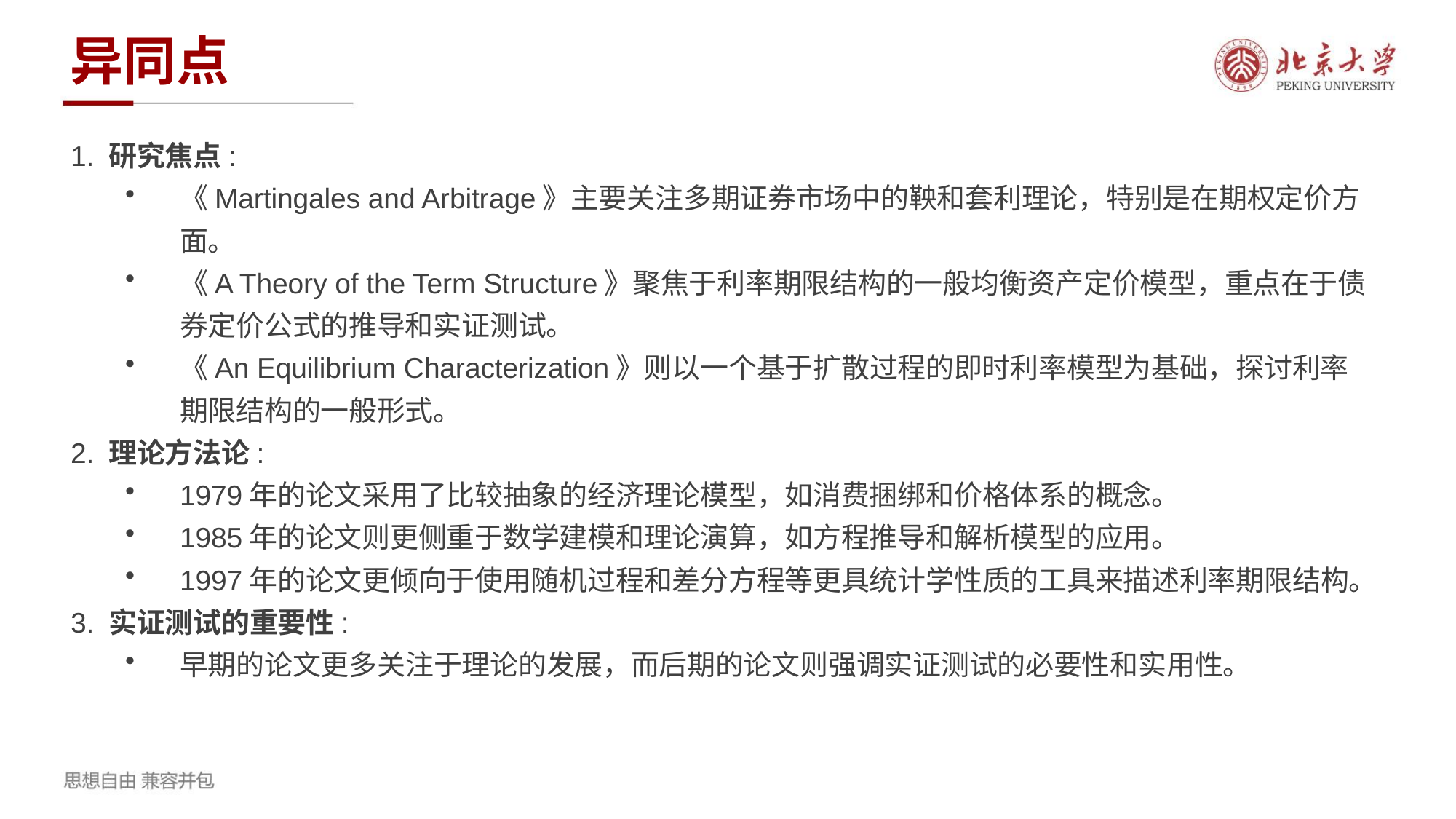

异同点
1. 研究焦点:
《Martingales and Arbitrage》主要关注多期证券市场中的鞅和套利理论，特别是在期权定价方面。
《A Theory of the Term Structure》聚焦于利率期限结构的一般均衡资产定价模型，重点在于债券定价公式的推导和实证测试。
《An Equilibrium Characterization》则以一个基于扩散过程的即时利率模型为基础，探讨利率期限结构的一般形式。
2. 理论方法论:
1979年的论文采用了比较抽象的经济理论模型，如消费捆绑和价格体系的概念。
1985年的论文则更侧重于数学建模和理论演算，如方程推导和解析模型的应用。
1997年的论文更倾向于使用随机过程和差分方程等更具统计学性质的工具来描述利率期限结构。
3. 实证测试的重要性:
早期的论文更多关注于理论的发展，而后期的论文则强调实证测试的必要性和实用性。